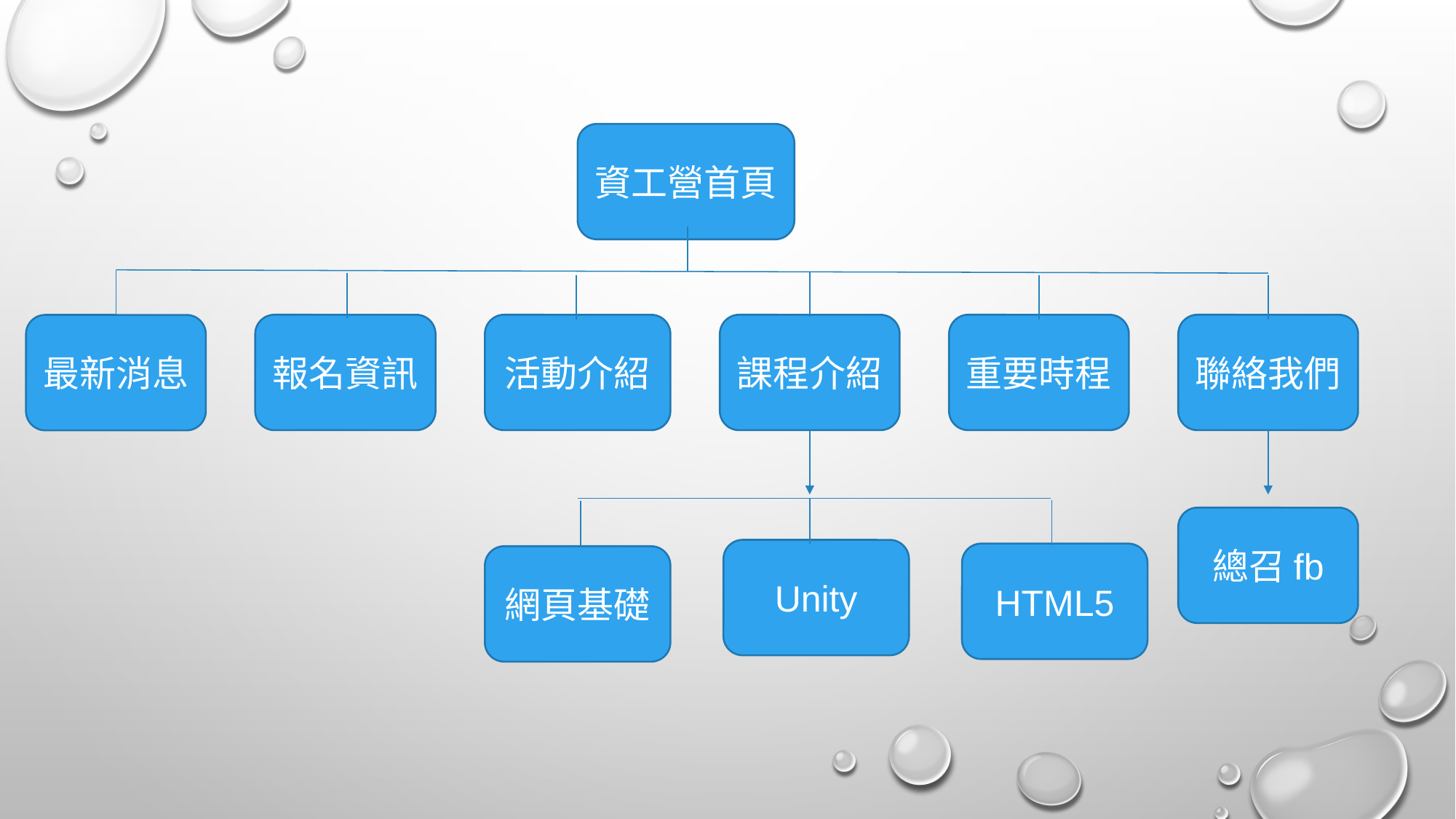

資工營首頁
報名資訊
活動介紹
課程介紹
重要時程
聯絡我們
最新消息
總召fb
Unity
HTML5
網頁基礎